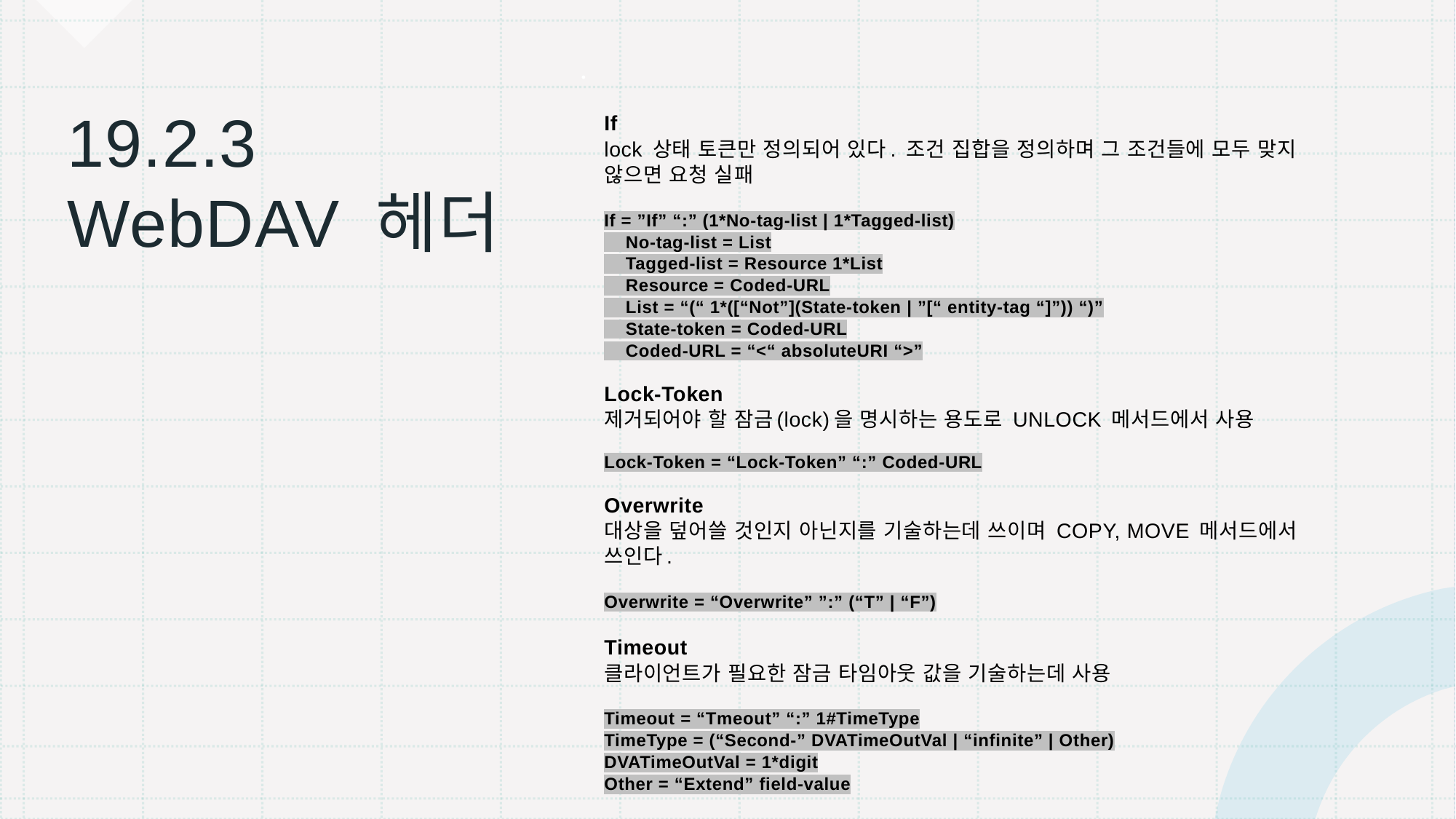

If
lock 상태 토큰만 정의되어 있다. 조건 집합을 정의하며 그 조건들에 모두 맞지 않으면 요청 실패
If = ”If” “:” (1*No-tag-list | 1*Tagged-list)
    No-tag-list = List
    Tagged-list = Resource 1*List
    Resource = Coded-URL
    List = “(“ 1*([“Not”](State-token | ”[“ entity-tag “]”)) “)”
    State-token = Coded-URL
    Coded-URL = “<“ absoluteURI “>”
Lock-Token
제거되어야 할 잠금(lock)을 명시하는 용도로 UNLOCK 메서드에서 사용
Lock-Token = “Lock-Token” “:” Coded-URL
Overwrite
대상을 덮어쓸 것인지 아닌지를 기술하는데 쓰이며 COPY, MOVE 메서드에서 쓰인다.
Overwrite = “Overwrite” ”:” (“T” | “F”)
Timeout
클라이언트가 필요한 잠금 타임아웃 값을 기술하는데 사용
Timeout = “Tmeout” “:” 1#TimeType
TimeType = (“Second-” DVATimeOutVal | “infinite” | Other)
DVATimeOutVal = 1*digit
Other = “Extend” field-value
# 19.2.3 WebDAV 헤더